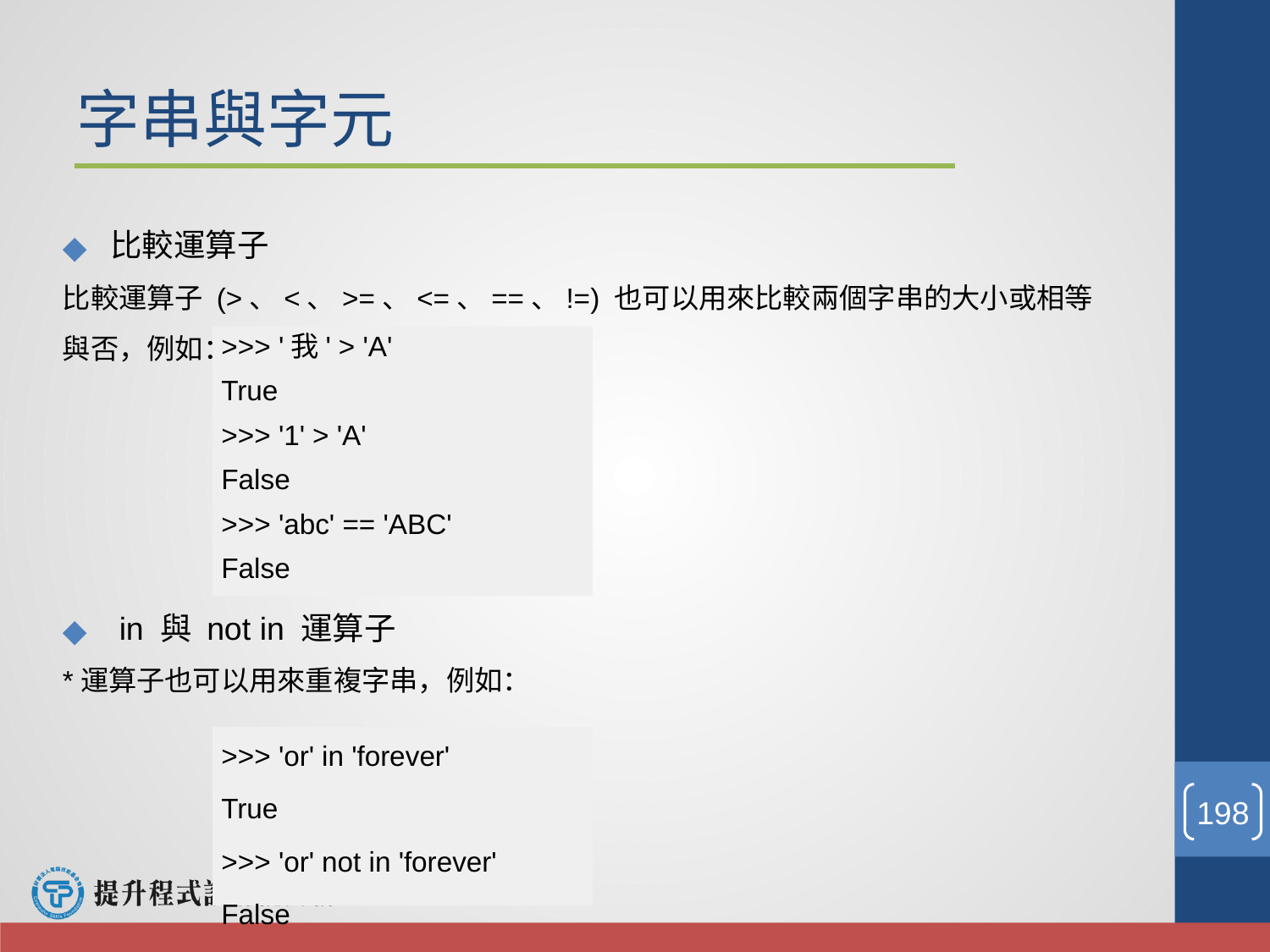

# 字串與字元
比較運算子
比較運算子 (>、<、>=、<=、==、!=) 也可以用來比較兩個字串的大小或相等與否，例如：

 in 與 not in 運算子
*運算子也可以用來重複字串，例如：

>>> '我' > 'A'
True
>>> '1' > 'A'
False
>>> 'abc' == 'ABC'
False

>>> 'or' in 'forever'
True
>>> 'or' not in 'forever'
False

198